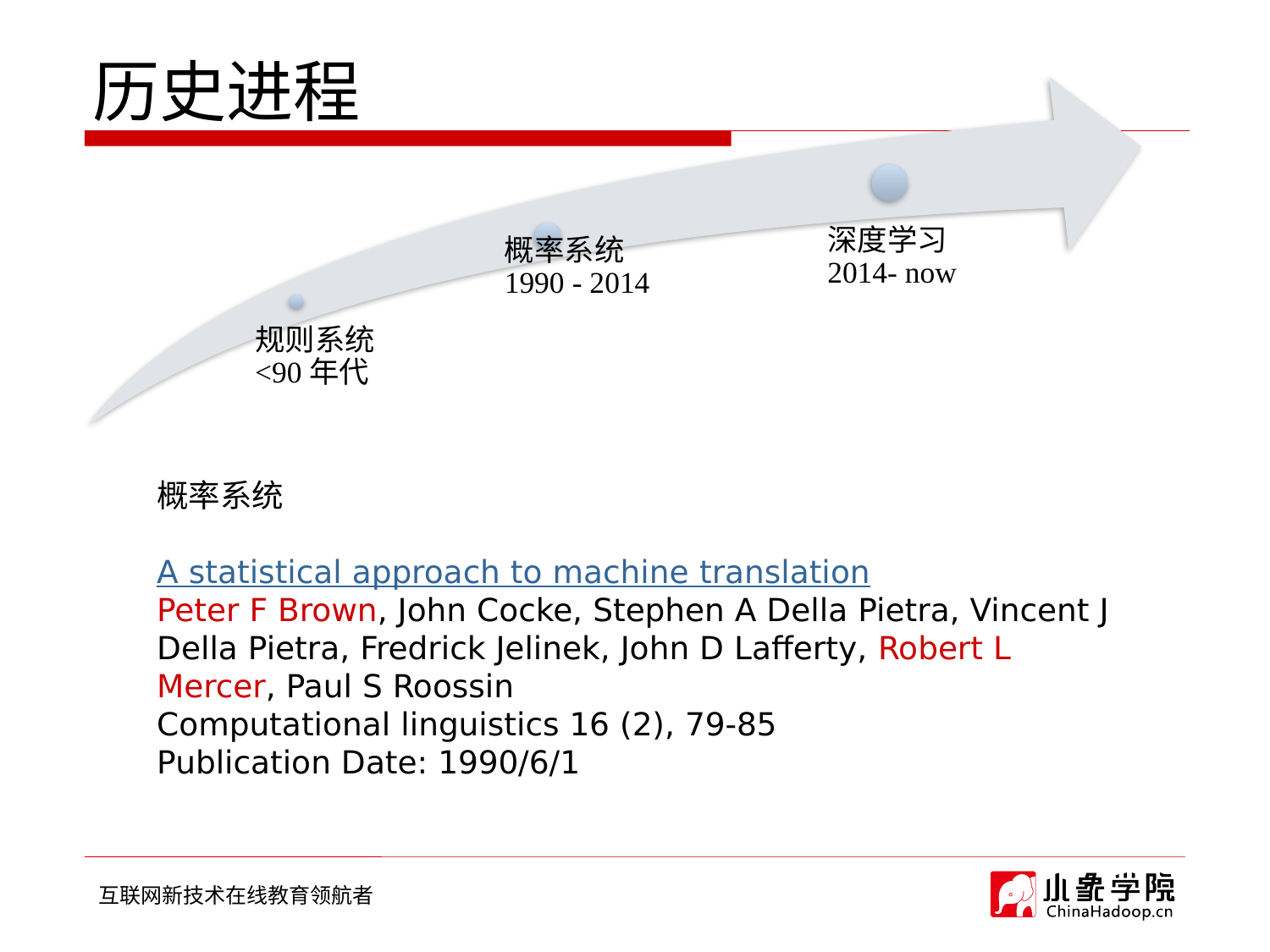

# 历史进程
规则系统
<90年代
概率系统 1990 - 2014
深度学习 2014- now
概率系统

A statistical approach to machine translation
Peter F Brown, John Cocke, Stephen A Della Pietra, Vincent J Della Pietra, Fredrick Jelinek, John D Lafferty, Robert L Mercer, Paul S Roossin
Computational linguistics 16 (2), 79-85
Publication Date: 1990/6/1